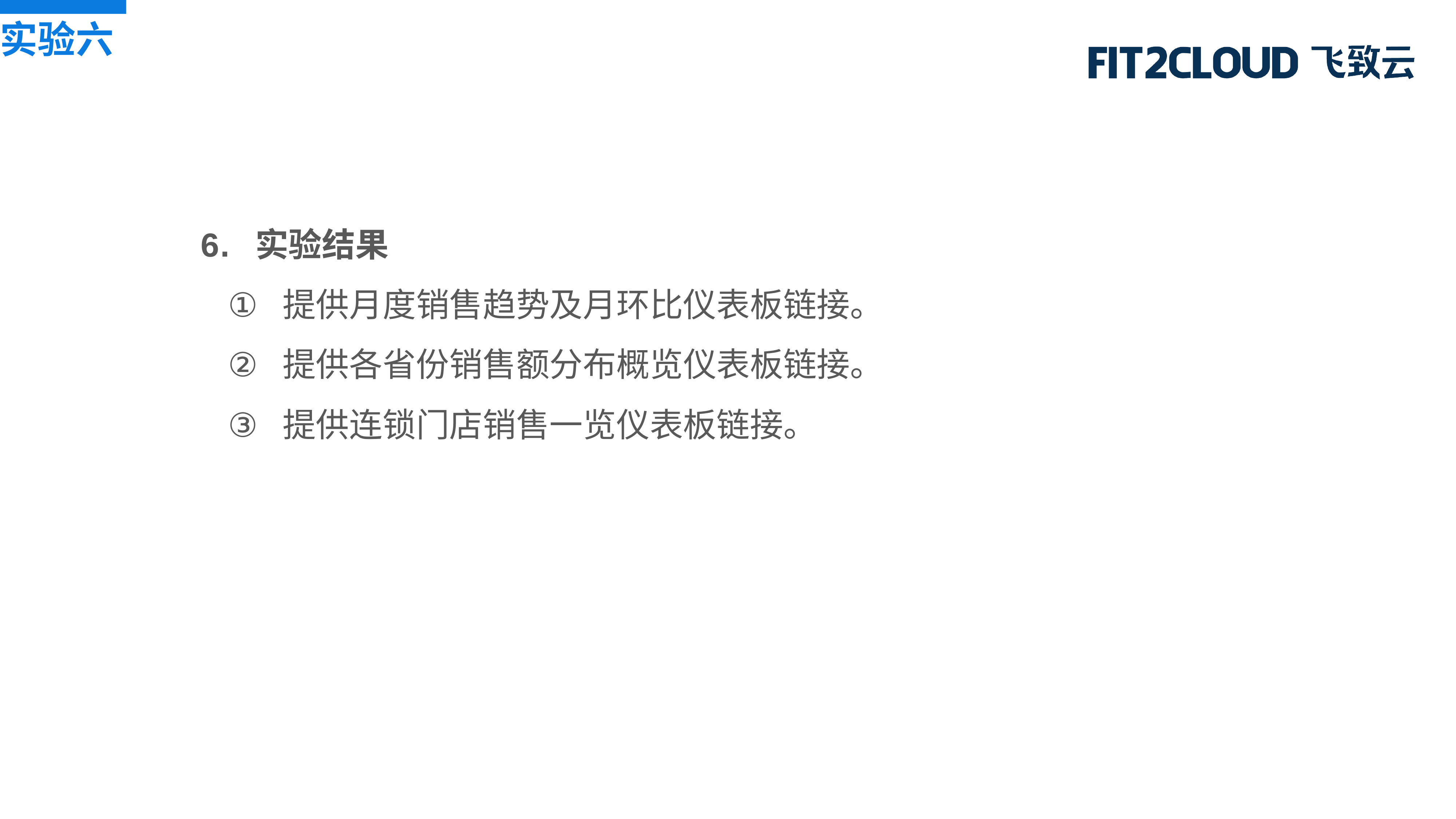

实验六
实验结果
提供月度销售趋势及月环比仪表板链接。
提供各省份销售额分布概览仪表板链接。
提供连锁门店销售一览仪表板链接。